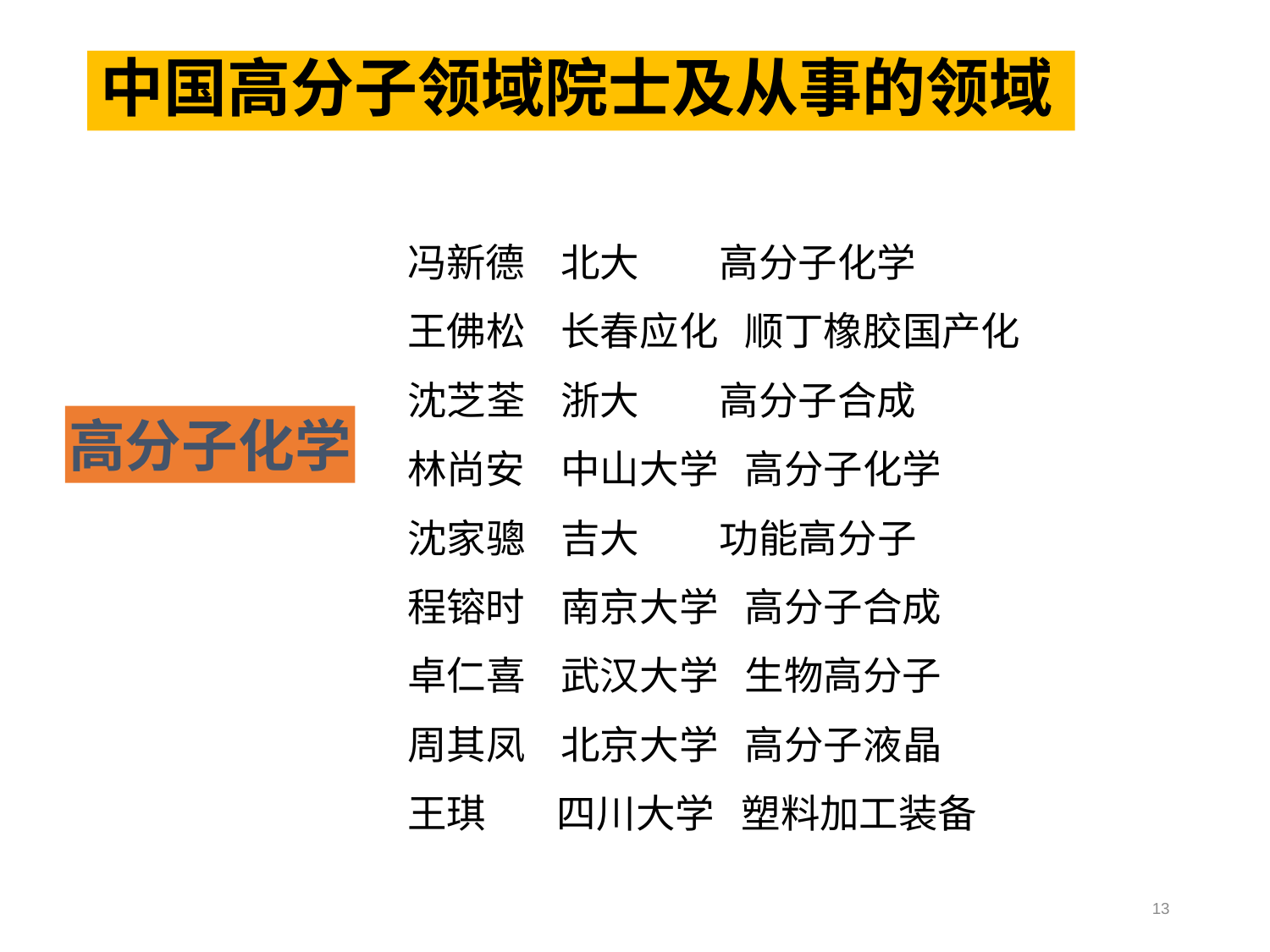

# 中国高分子领域院士及从事的领域
冯新德    北大         高分子化学
王佛松    长春应化   顺丁橡胶国产化
沈芝荃    浙大         高分子合成
林尚安    中山大学   高分子化学
沈家骢    吉大         功能高分子
程镕时    南京大学   高分子合成
卓仁喜    武汉大学   生物高分子
周其凤    北京大学   高分子液晶
王琪        四川大学   塑料加工装备
高分子化学
13